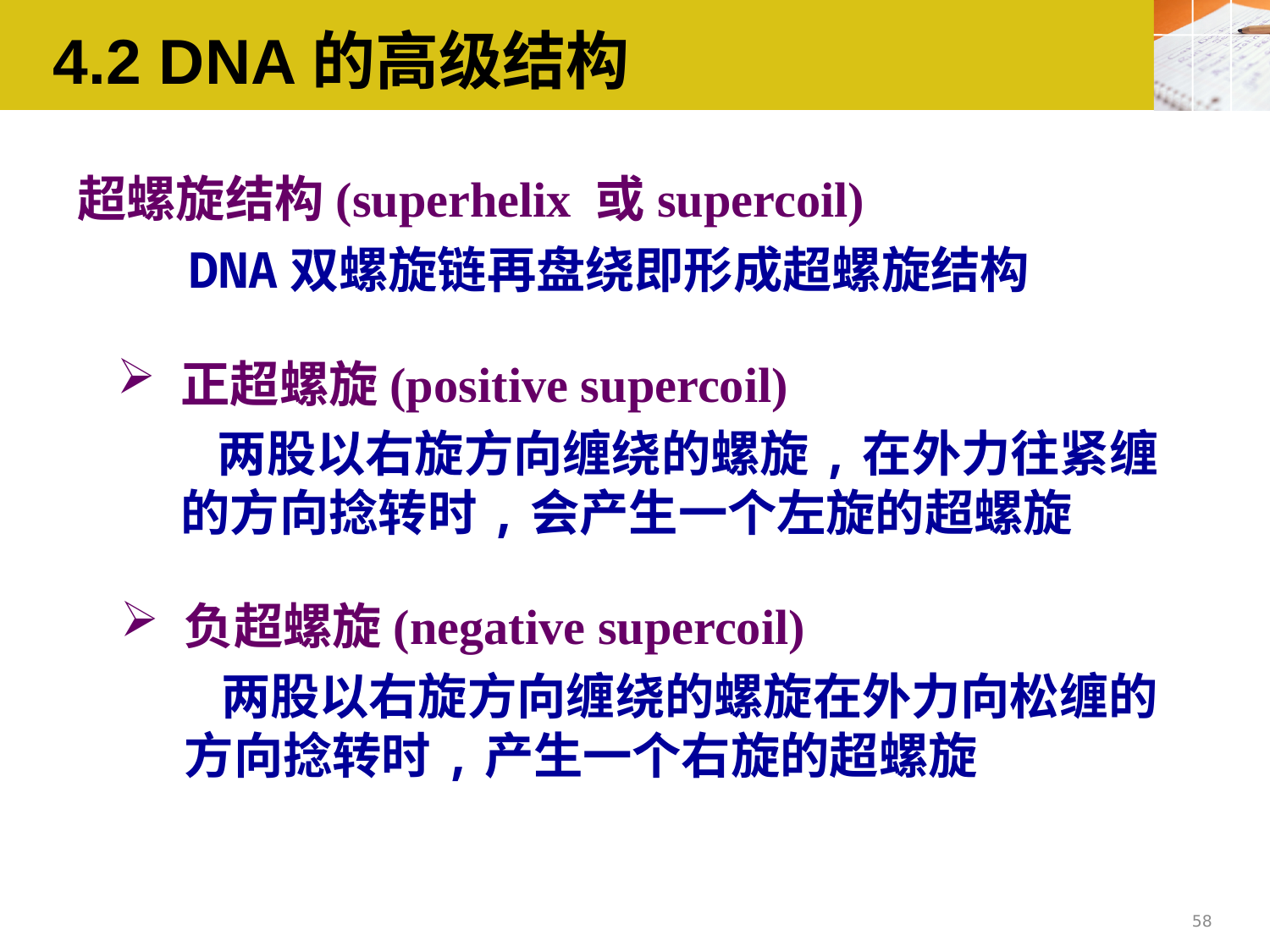

4.2 DNA的高级结构
超螺旋结构(superhelix 或supercoil)
DNA双螺旋链再盘绕即形成超螺旋结构
正超螺旋(positive supercoil)
两股以右旋方向缠绕的螺旋,在外力往紧缠的方向捻转时,会产生一个左旋的超螺旋
负超螺旋(negative supercoil)
两股以右旋方向缠绕的螺旋在外力向松缠的方向捻转时,产生一个右旋的超螺旋
58